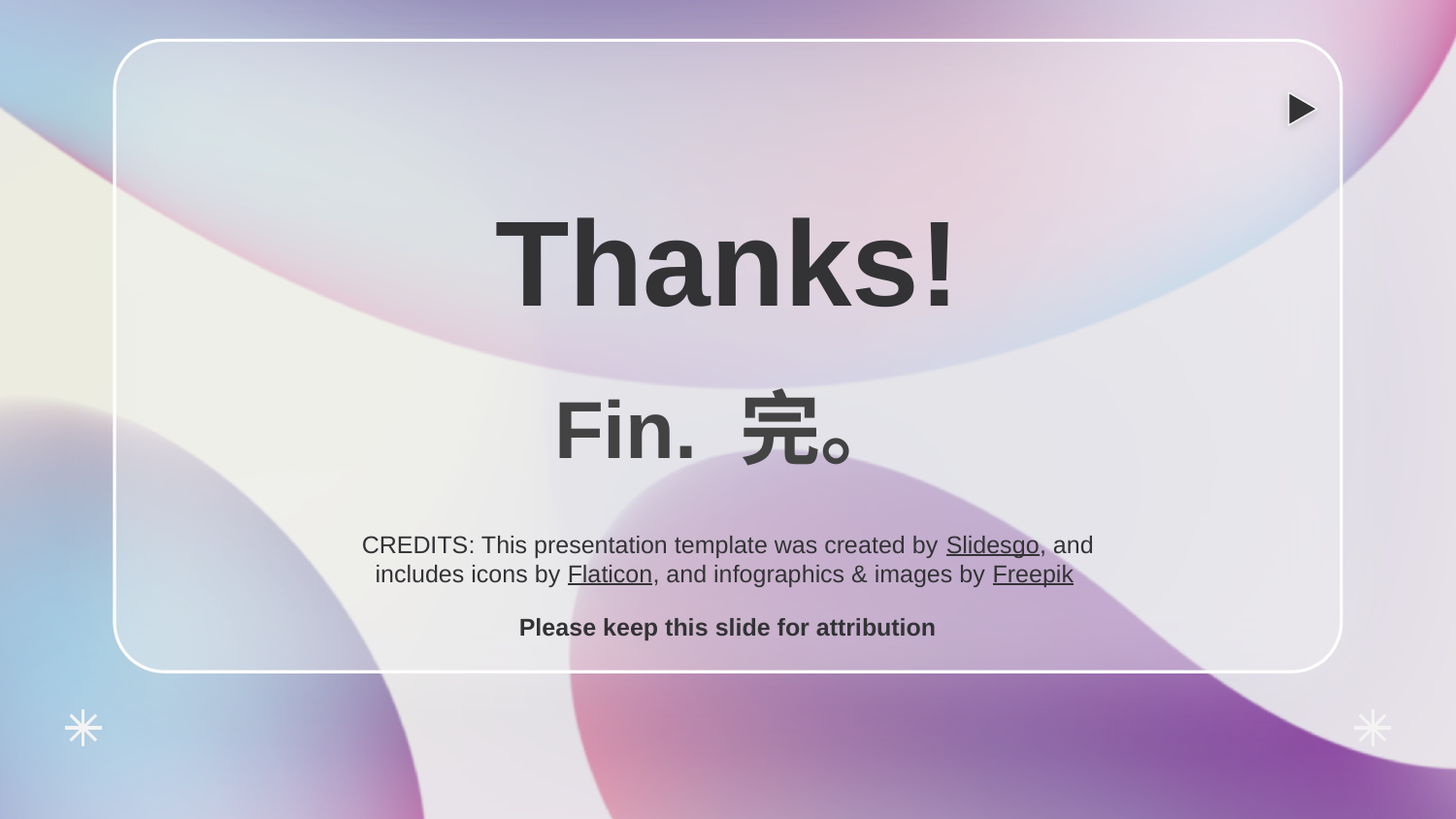

# Thanks!
Fin. 完。
Please keep this slide for attribution